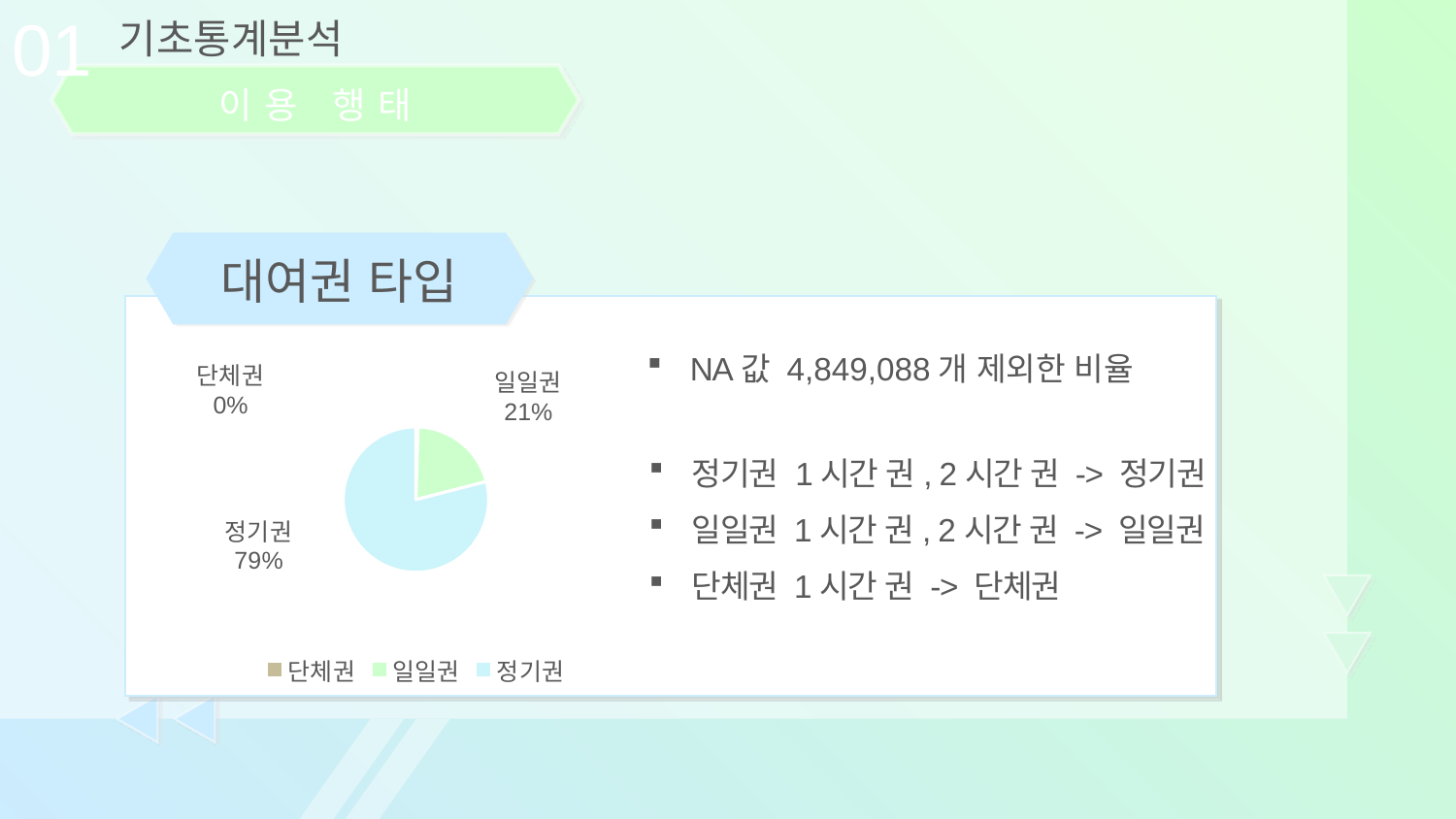

01
기초통계분석
이용 행태

대여권 타입

NA값 4,849,088개 제외한 비율

### Chart

| Category | 성별비율 |
|---|---|
| 단체권 | 48134.0 |
| 일일권 | 2047537.0 |
| 정기권 | 7884386.0 |
정기권 1시간 권, 2시간 권 -> 정기권
일일권 1시간 권, 2시간 권 -> 일일권
단체권 1시간 권 -> 단체권